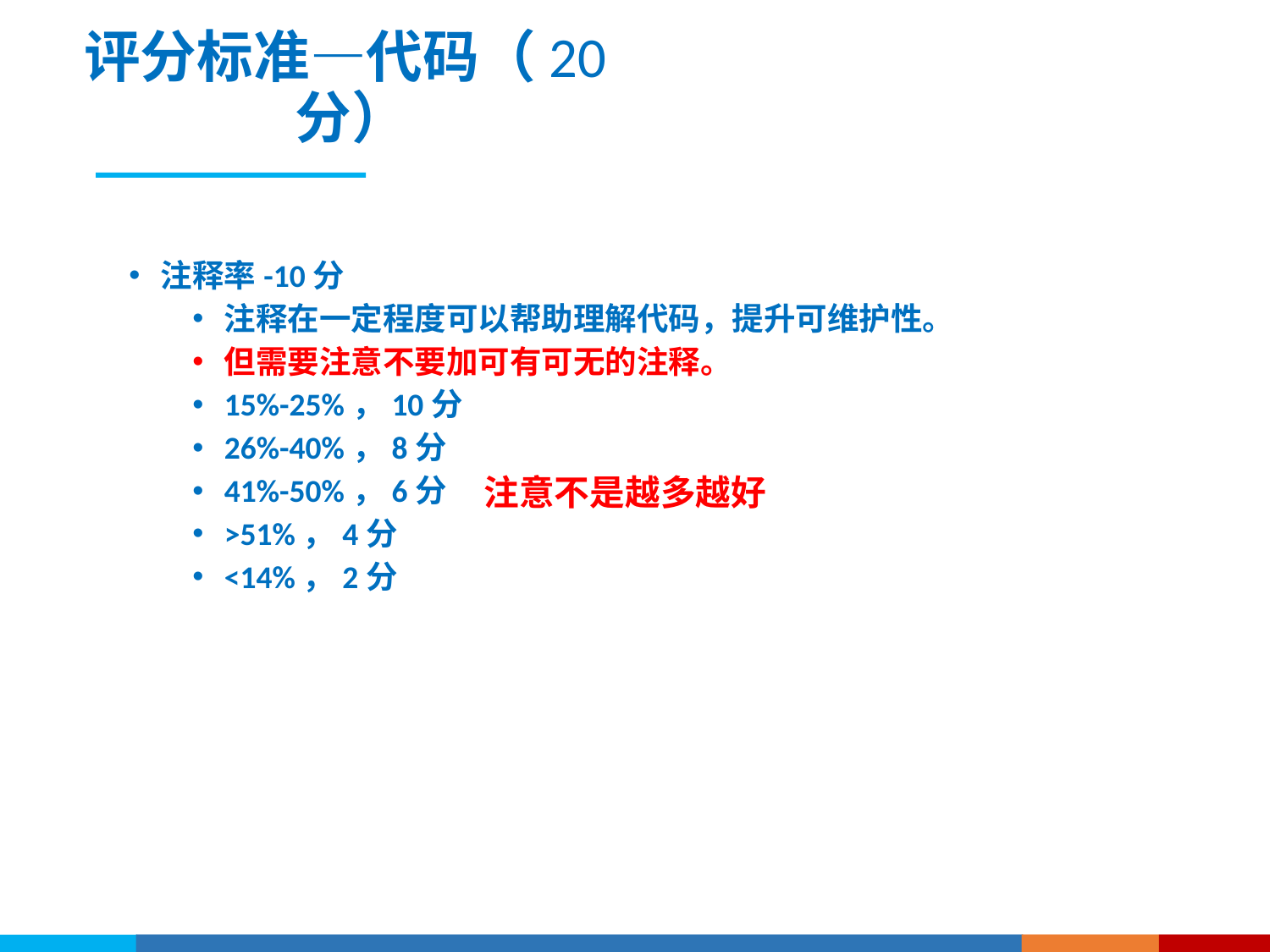

评分标准—代码（20分）

注释率-10分
注释在一定程度可以帮助理解代码，提升可维护性。
但需要注意不要加可有可无的注释。
15%-25%，10分
26%-40%，8分
41%-50%，6分
>51%，4分
<14%，2分

注意不是越多越好